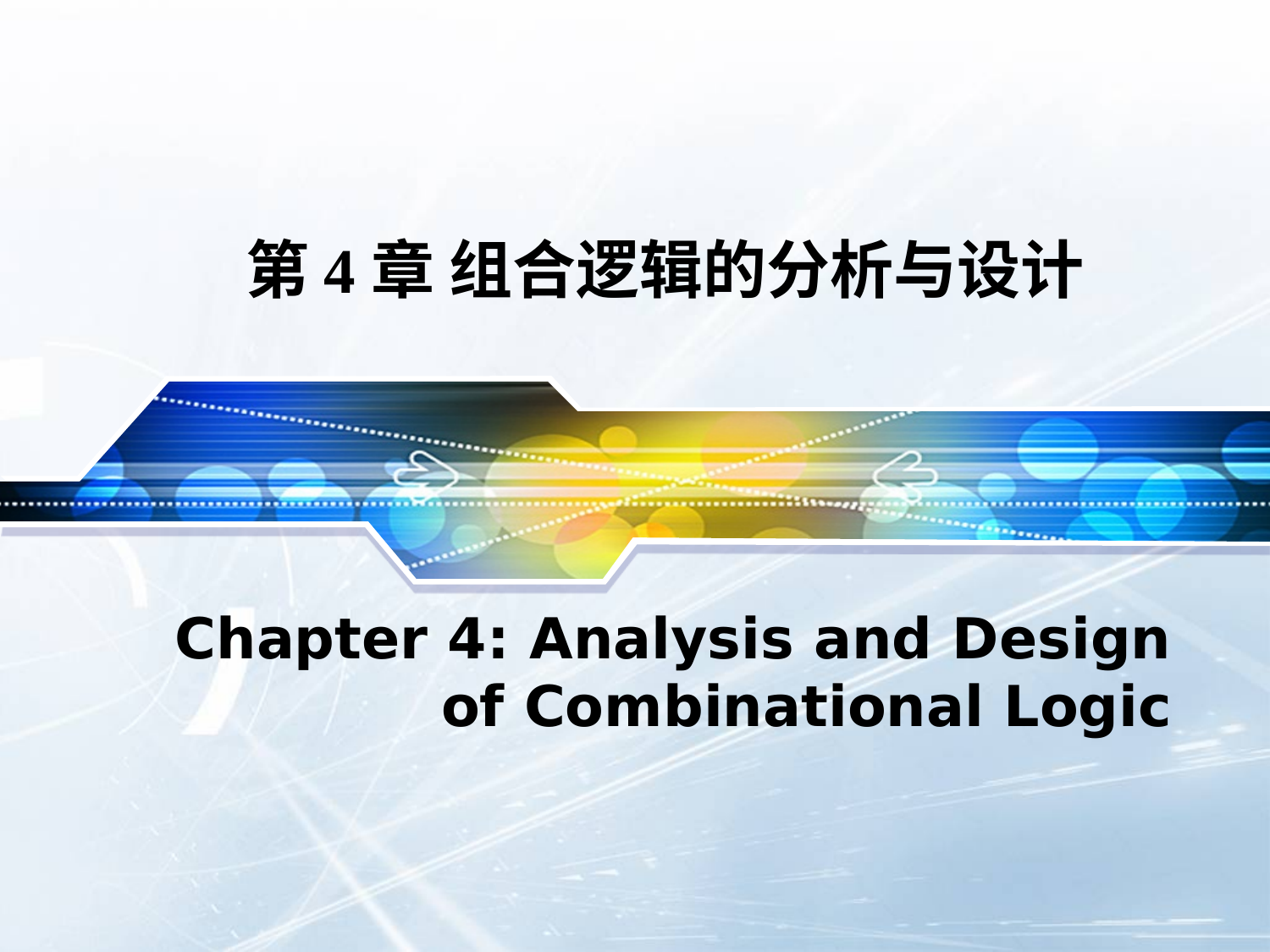

# 第4章 组合逻辑的分析与设计
Chapter 4: Analysis and Design of Combinational Logic